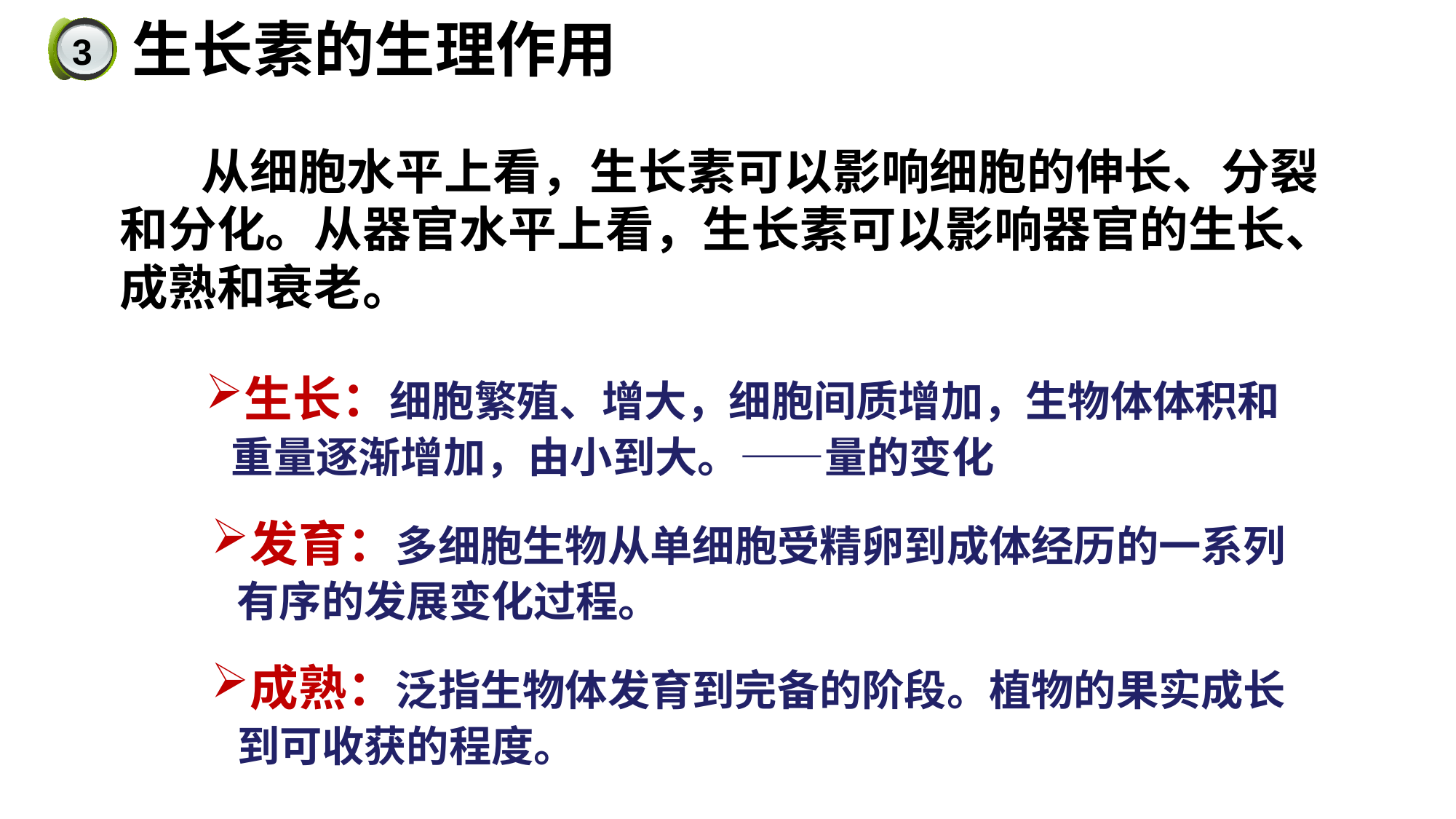

生长素的生理作用

3
          从细胞水平上看，生长素可以影响细胞的伸长、分裂和分化。从器官水平上看，生长素可以影响器官的生长、成熟和衰老。
生长：细胞繁殖、增大，细胞间质增加，生物体体积和重量逐渐增加，由小到大。——量的变化
发育：多细胞生物从单细胞受精卵到成体经历的一系列有序的发展变化过程。
成熟：泛指生物体发育到完备的阶段。植物的果实成长到可收获的程度。